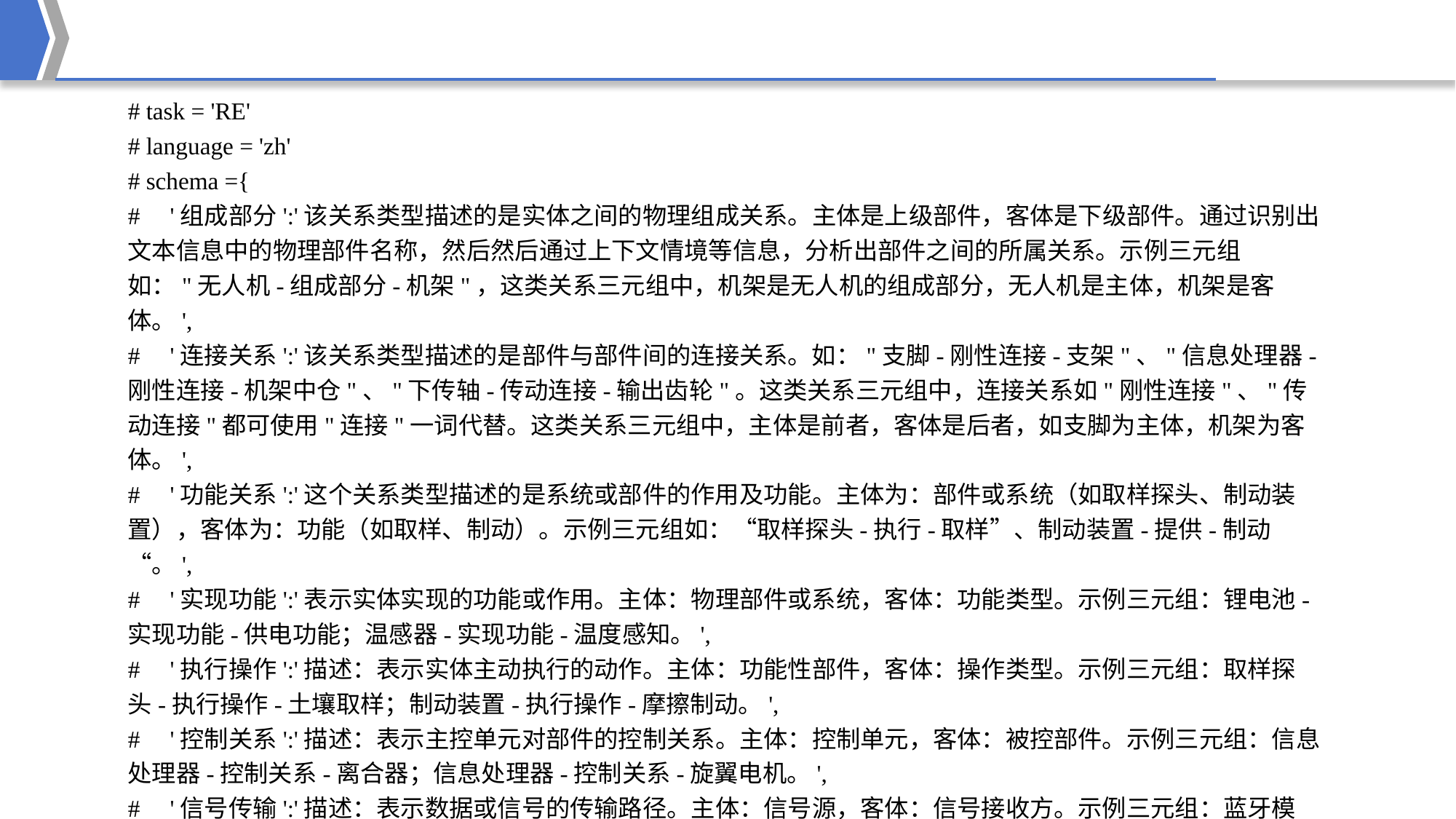

# task = 'RE'
# language = 'zh'
# schema ={
#     '组成部分':'该关系类型描述的是实体之间的物理组成关系。主体是上级部件，客体是下级部件。通过识别出文本信息中的物理部件名称，然后然后通过上下文情境等信息，分析出部件之间的所属关系。示例三元组如："无人机-组成部分-机架"，这类关系三元组中，机架是无人机的组成部分，无人机是主体，机架是客体。',
#     '连接关系':'该关系类型描述的是部件与部件间的连接关系。如："支脚-刚性连接-支架"、"信息处理器-刚性连接-机架中仓"、"下传轴-传动连接-输出齿轮"。这类关系三元组中，连接关系如"刚性连接"、"传动连接"都可使用"连接"一词代替。这类关系三元组中，主体是前者，客体是后者，如支脚为主体，机架为客体。',
#     '功能关系':'这个关系类型描述的是系统或部件的作用及功能。主体为：部件或系统（如取样探头、制动装置），客体为：功能（如取样、制动）。示例三元组如：“取样探头-执行-取样”、制动装置-提供-制动“。',
#     '实现功能':'表示实体实现的功能或作用。主体：物理部件或系统，客体：功能类型。示例三元组：锂电池-实现功能-供电功能；温感器-实现功能-温度感知。',
#     '执行操作':'描述：表示实体主动执行的动作。主体：功能性部件，客体：操作类型。示例三元组：取样探头-执行操作-土壤取样；制动装置-执行操作-摩擦制动。',
#     '控制关系':'描述：表示主控单元对部件的控制关系。主体：控制单元，客体：被控部件。示例三元组：信息处理器-控制关系-离合器；信息处理器-控制关系-旋翼电机。',
#     '信号传输':'描述：表示数据或信号的传输路径。主体：信号源，客体：信号接收方。示例三元组：蓝牙模块-信号传输-信息处理器；温感器-信号传输-信息处理器。',
#     }